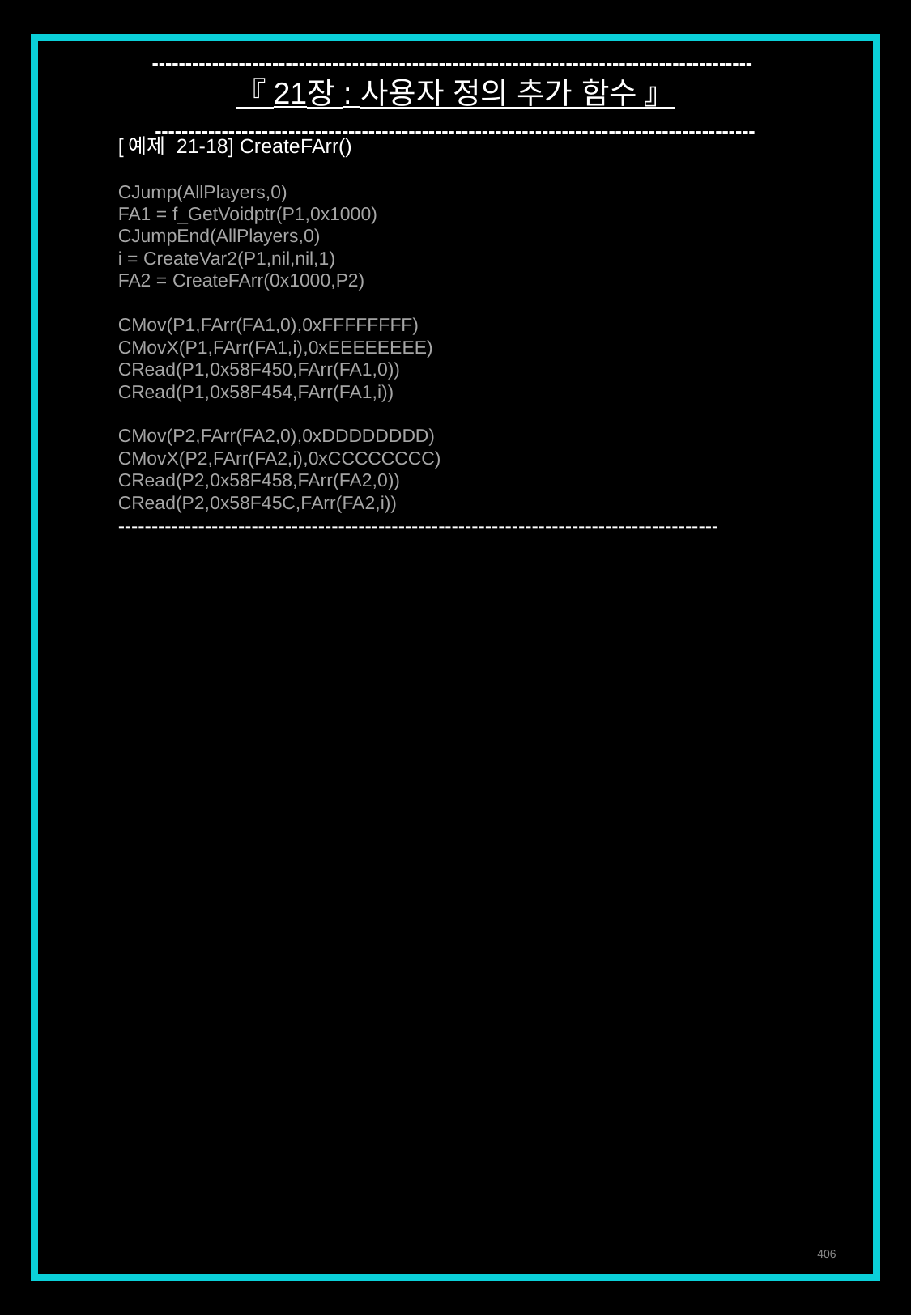

------------------------------------------------------------------------------------------
『 21장 : 사용자 정의 추가 함수 』
------------------------------------------------------------------------------------------
[예제 21-18] CreateFArr()

CJump(AllPlayers,0)
FA1 = f_GetVoidptr(P1,0x1000)
CJumpEnd(AllPlayers,0)
i = CreateVar2(P1,nil,nil,1)
FA2 = CreateFArr(0x1000,P2)

CMov(P1,FArr(FA1,0),0xFFFFFFFF)
CMovX(P1,FArr(FA1,i),0xEEEEEEEE)
CRead(P1,0x58F450,FArr(FA1,0))
CRead(P1,0x58F454,FArr(FA1,i))

CMov(P2,FArr(FA2,0),0xDDDDDDDD)
CMovX(P2,FArr(FA2,i),0xCCCCCCCC)
CRead(P2,0x58F458,FArr(FA2,0))
CRead(P2,0x58F45C,FArr(FA2,i))
------------------------------------------------------------------------------------------
406